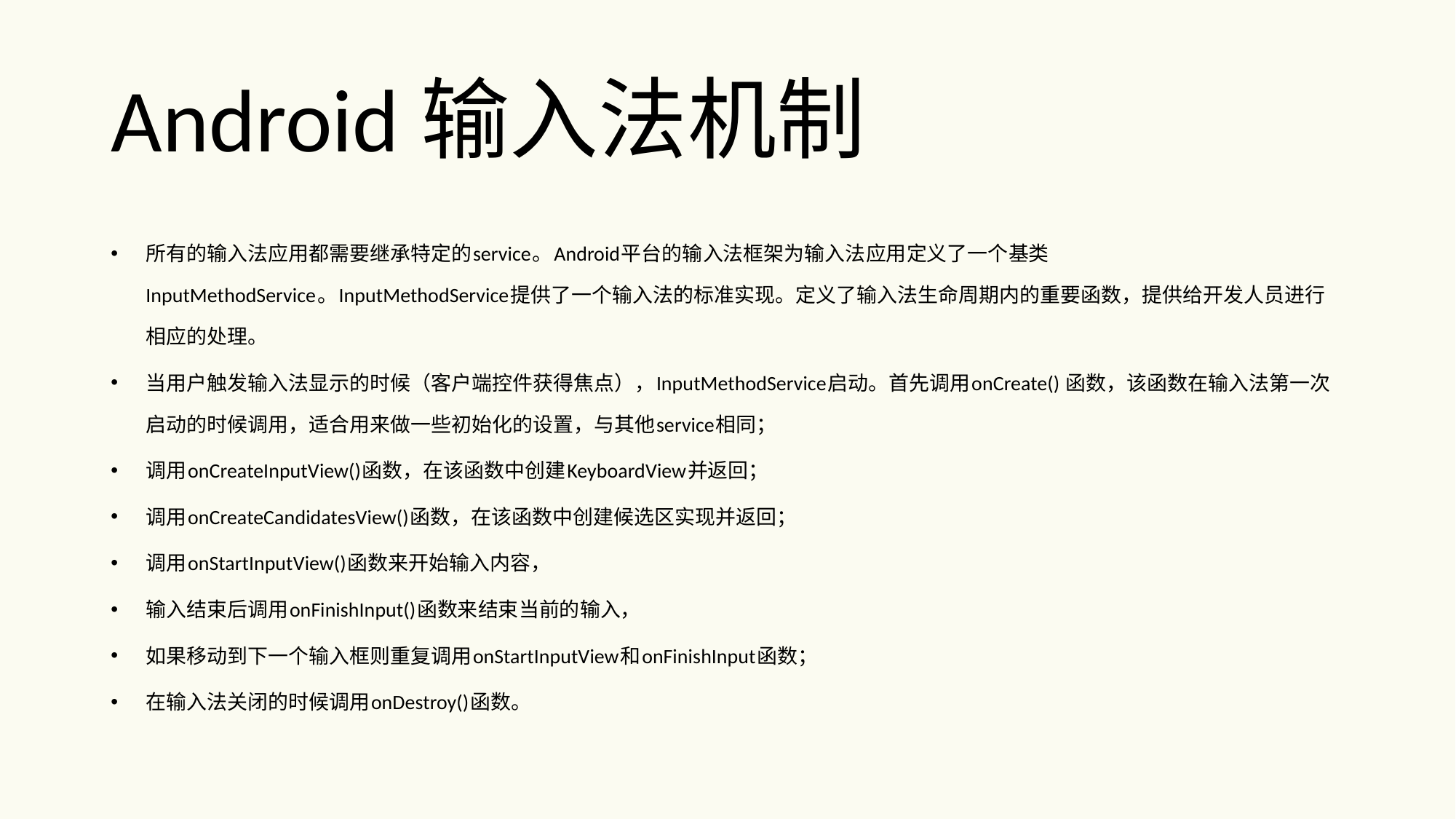

# Android输入法机制
所有的输入法应用都需要继承特定的service。Android平台的输入法框架为输入法应用定义了一个基类InputMethodService。InputMethodService提供了一个输入法的标准实现。定义了输入法生命周期内的重要函数，提供给开发人员进行相应的处理。
当用户触发输入法显示的时候（客户端控件获得焦点），InputMethodService启动。首先调用onCreate() 函数，该函数在输入法第一次启动的时候调用，适合用来做一些初始化的设置，与其他service相同；
调用onCreateInputView()函数，在该函数中创建KeyboardView并返回；
调用onCreateCandidatesView()函数，在该函数中创建候选区实现并返回；
调用onStartInputView()函数来开始输入内容，
输入结束后调用onFinishInput()函数来结束当前的输入，
如果移动到下一个输入框则重复调用onStartInputView和onFinishInput函数；
在输入法关闭的时候调用onDestroy()函数。